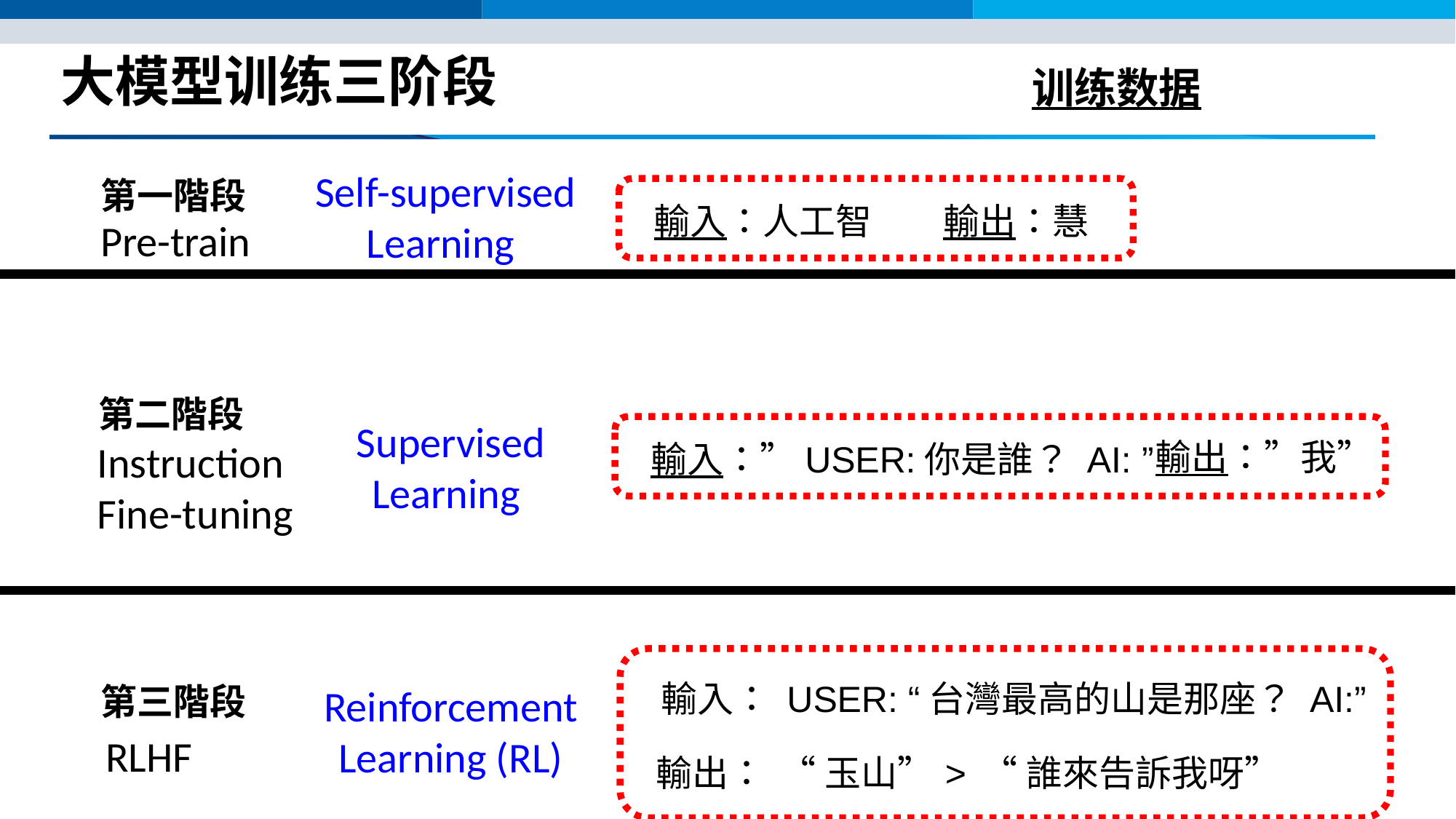

# 大模型训练三阶段
训练数据
Self-supervised Learning
第一階段

輸入：人工智
輸出：慧
Pre-train
第二階段
Supervised Learning

輸出：”我”
輸入：”USER:你是誰？ AI: ”
Instruction Fine-tuning

輸入： USER: “台灣最高的山是那座？ AI:”
第三階段
Reinforcement Learning (RL)
RLHF
輸出：
“玉山”
>
“誰來告訴我呀”